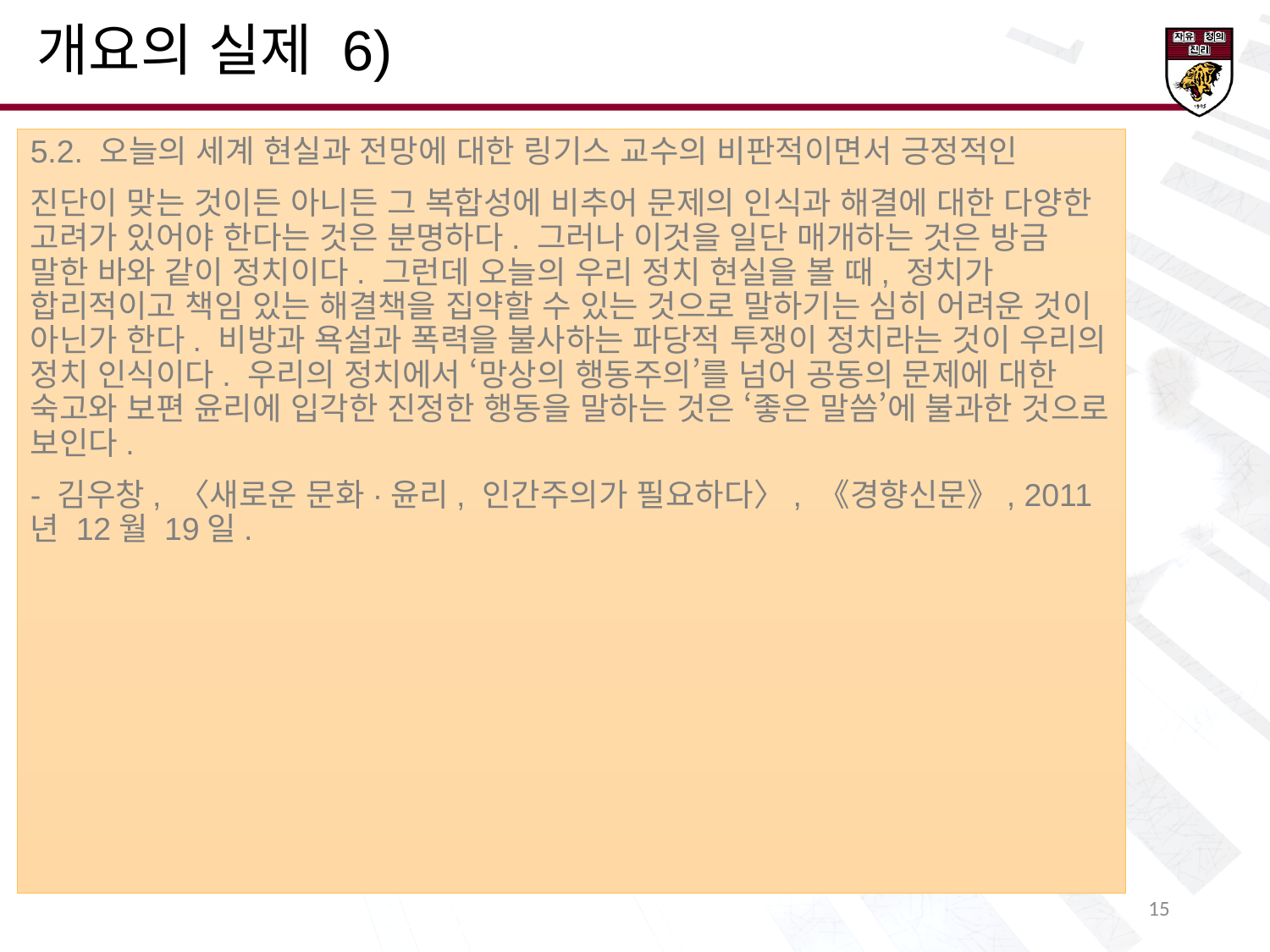

개요의 실제 6)
5.2. 오늘의 세계 현실과 전망에 대한 링기스 교수의 비판적이면서 긍정적인
진단이 맞는 것이든 아니든 그 복합성에 비추어 문제의 인식과 해결에 대한 다양한 고려가 있어야 한다는 것은 분명하다. 그러나 이것을 일단 매개하는 것은 방금 말한 바와 같이 정치이다. 그런데 오늘의 우리 정치 현실을 볼 때, 정치가 합리적이고 책임 있는 해결책을 집약할 수 있는 것으로 말하기는 심히 어려운 것이 아닌가 한다. 비방과 욕설과 폭력을 불사하는 파당적 투쟁이 정치라는 것이 우리의 정치 인식이다. 우리의 정치에서 ‘망상의 행동주의’를 넘어 공동의 문제에 대한 숙고와 보편 윤리에 입각한 진정한 행동을 말하는 것은 ‘좋은 말씀’에 불과한 것으로 보인다.
- 김우창, 〈새로운 문화·윤리, 인간주의가 필요하다〉, 《경향신문》, 2011년 12월 19일.

15